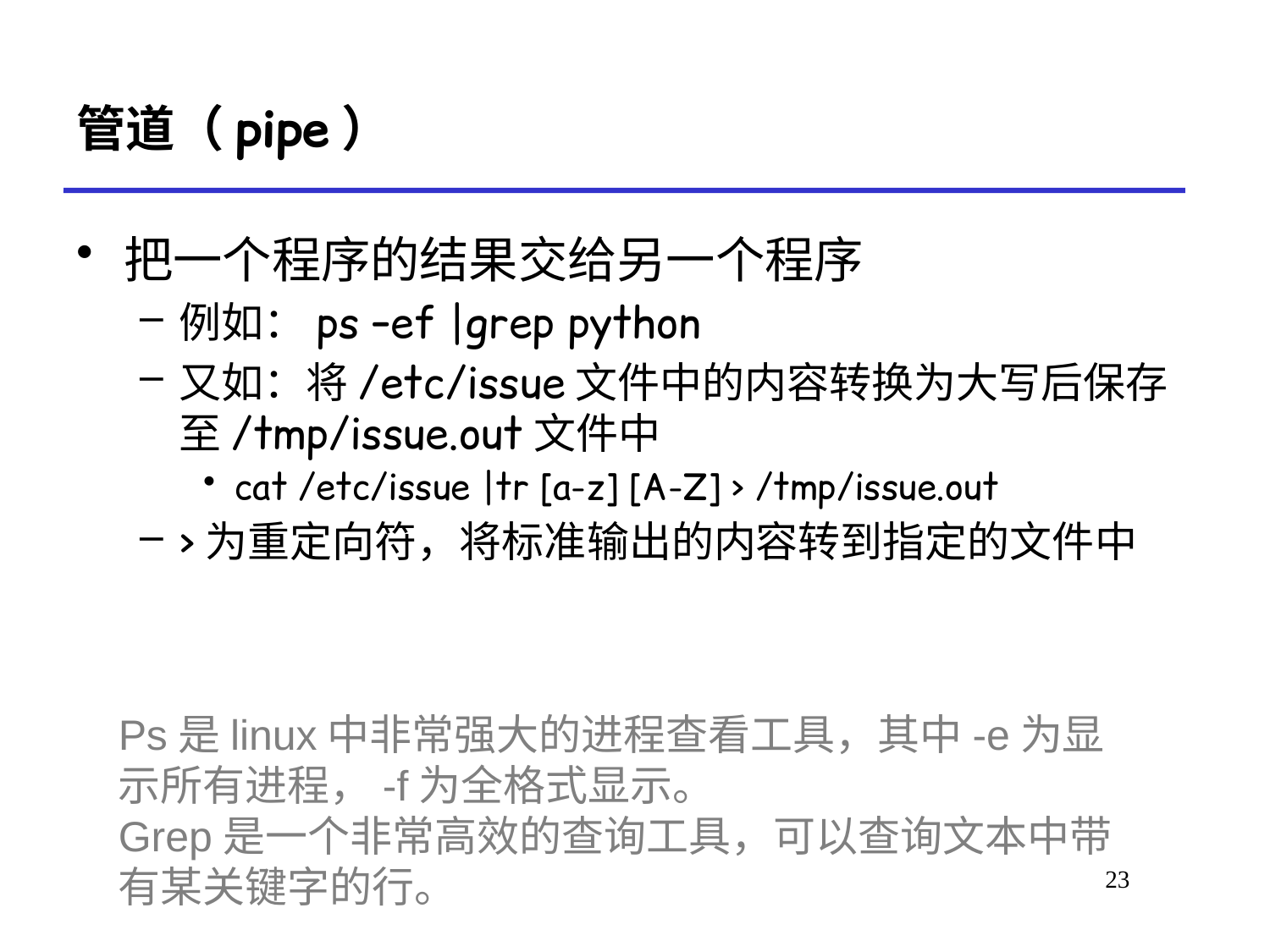

# 管道（pipe）
把一个程序的结果交给另一个程序
例如：ps –ef |grep python
又如：将/etc/issue文件中的内容转换为大写后保存至/tmp/issue.out文件中
cat /etc/issue |tr [a-z] [A-Z] > /tmp/issue.out
>为重定向符，将标准输出的内容转到指定的文件中
Ps是linux中非常强大的进程查看工具，其中-e为显示所有进程，-f为全格式显示。
Grep是一个非常高效的查询工具，可以查询文本中带有某关键字的行。
23